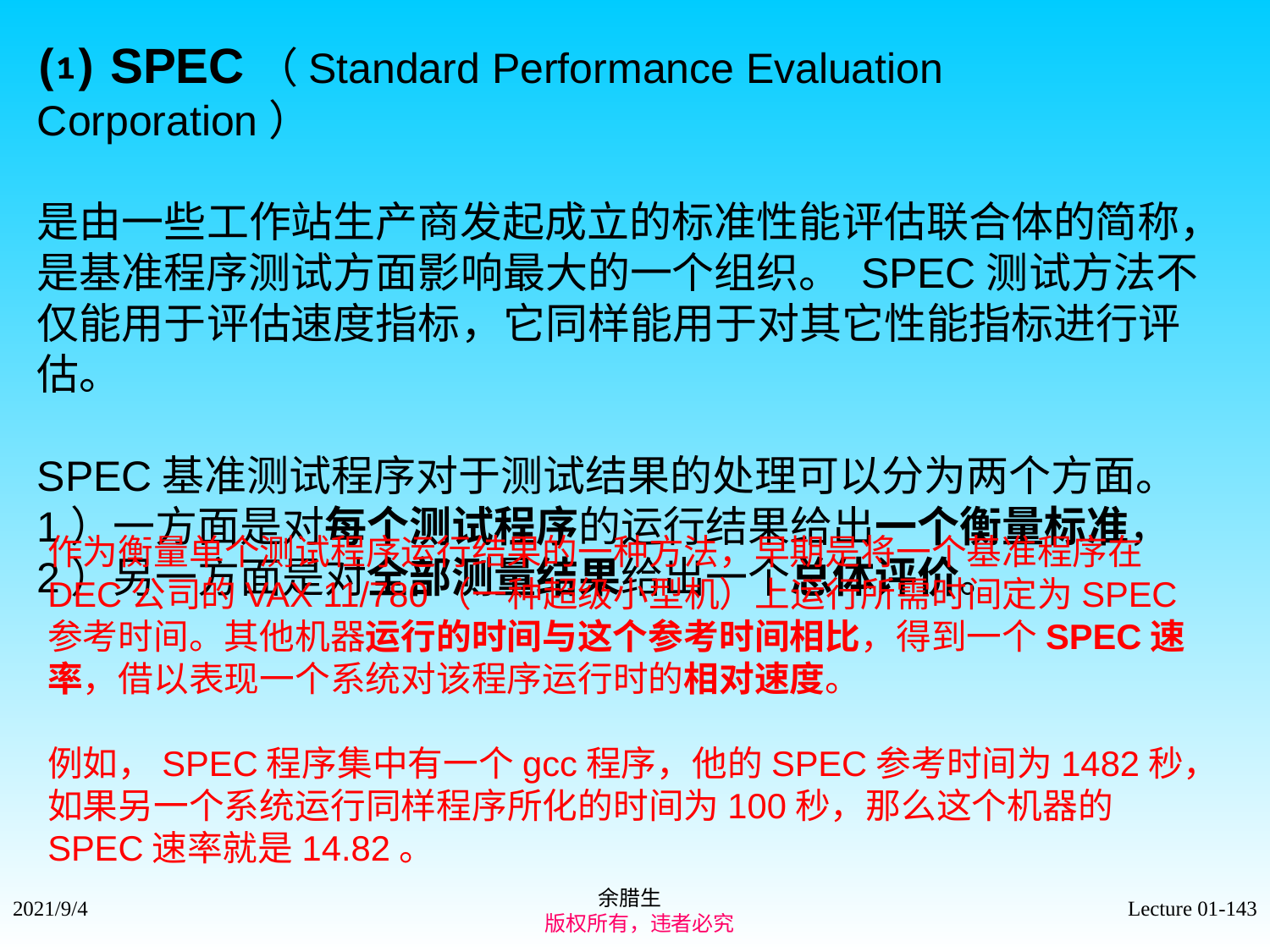

⑴ SPEC（Standard Performance Evaluation Corporation）

是由一些工作站生产商发起成立的标准性能评估联合体的简称，是基准程序测试方面影响最大的一个组织。 SPEC测试方法不仅能用于评估速度指标，它同样能用于对其它性能指标进行评估。

SPEC基准测试程序对于测试结果的处理可以分为两个方面。
1）一方面是对每个测试程序的运行结果给出一个衡量标准，
2）另一方面是对全部测量结果给出一个总体评价。

作为衡量单个测试程序运行结果的一种方法，早期是将一个基准程序在DEC公司的VAX 11/780（一种超级小型机）上运行所需时间定为SPEC参考时间。其他机器运行的时间与这个参考时间相比，得到一个SPEC速率，借以表现一个系统对该程序运行时的相对速度。

例如，SPEC程序集中有一个gcc程序，他的SPEC参考时间为1482秒，如果另一个系统运行同样程序所化的时间为100秒，那么这个机器的SPEC速率就是14.82。
余腊生
 版权所有，违者必究
2021/9/4
Lecture 01-143